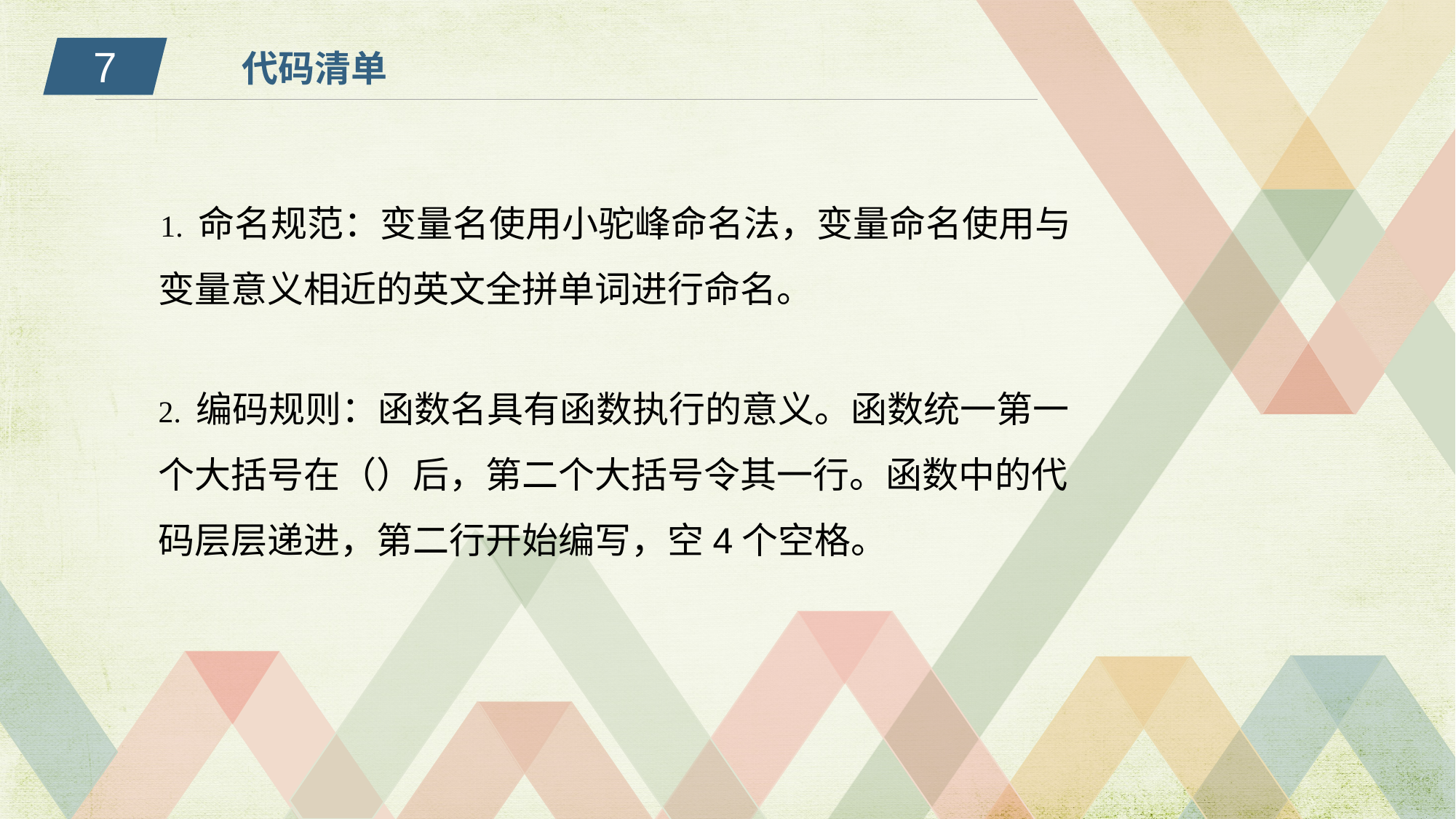

7

代码清单

          1. 命名规范：变量名使用小驼峰命名法，变量命名使用与变量意义相近的英文全拼单词进行命名。

     	2. 编码规则：函数名具有函数执行的意义。函数统一第一个大括号在（）后，第二个大括号令其一行。函数中的代码层层递进，第二行开始编写，空4个空格。